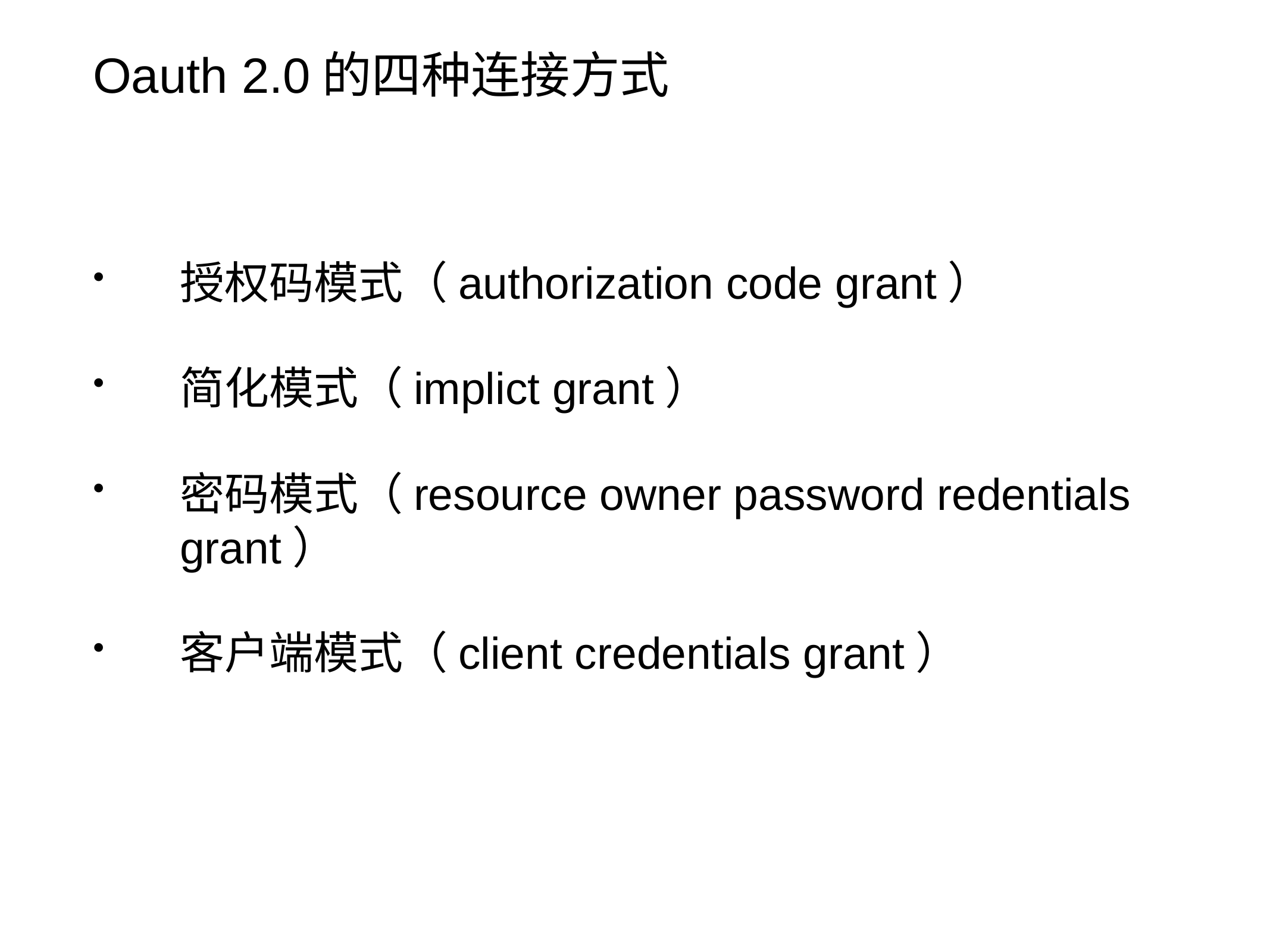

# Oauth 2.0的四种连接方式
授权码模式（authorization code grant）
简化模式（implict grant）
密码模式（resource owner password redentials grant）
客户端模式（client credentials grant）